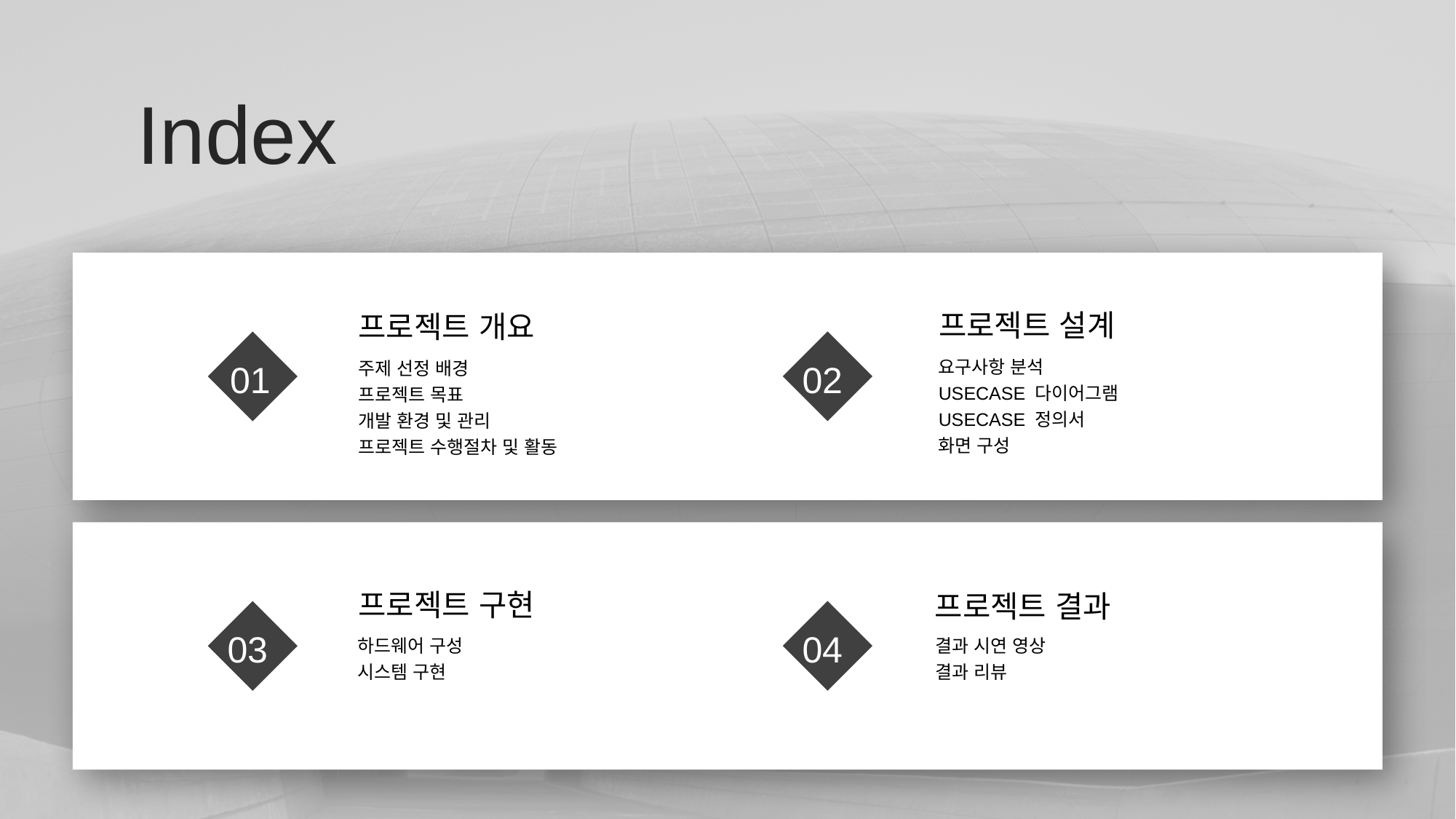

Index

프로젝트 설계
프로젝트 개요

01

02
요구사항 분석
USECASE 다이어그램
USECASE 정의서
화면 구성
주제 선정 배경
프로젝트 목표
개발 환경 및 관리
프로젝트 수행절차 및 활동

프로젝트 구현
프로젝트 결과

03

04
하드웨어 구성
시스템 구현
결과 시연 영상
결과 리뷰